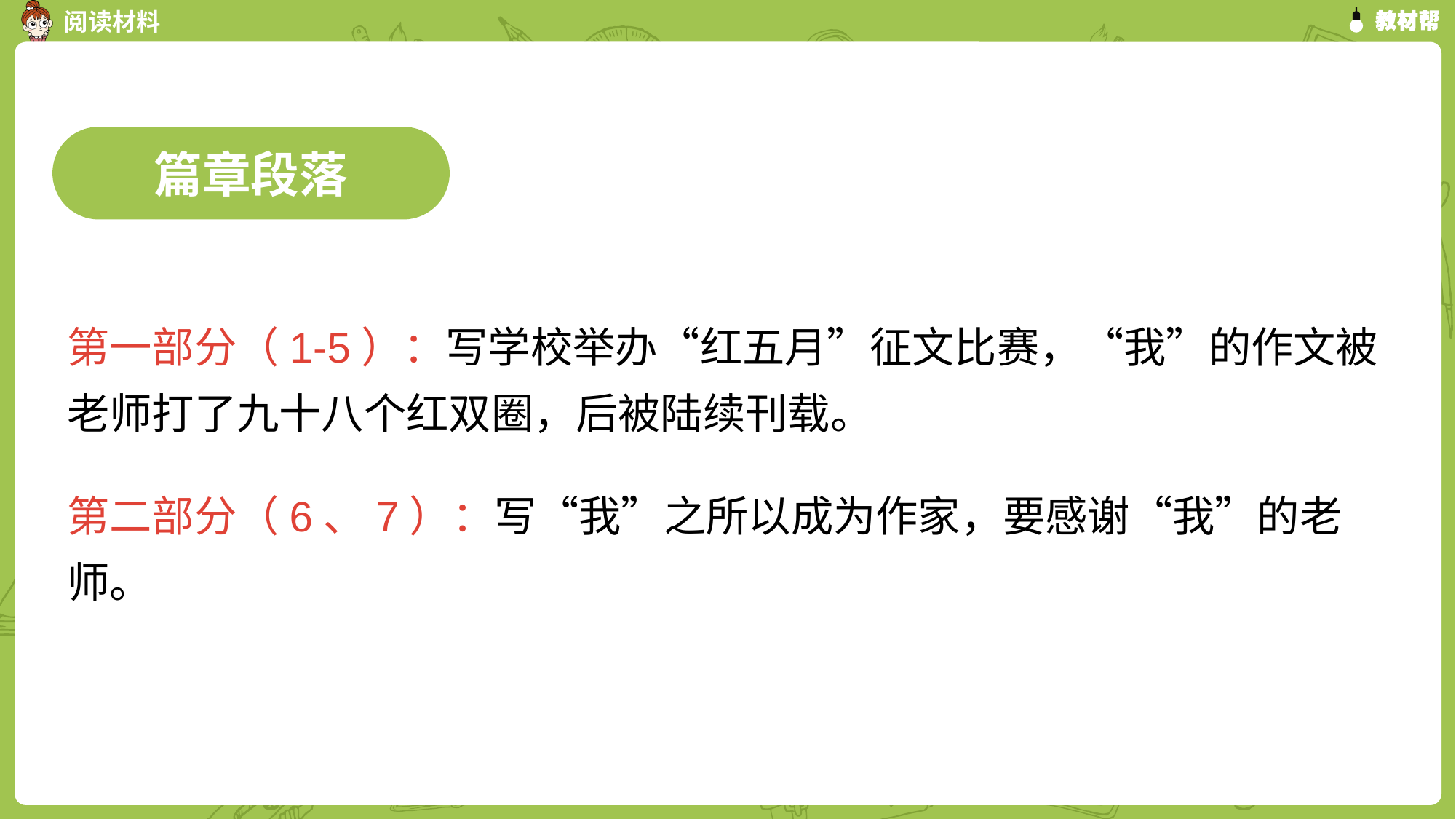

篇章段落
第一部分（1-5）：写学校举办“红五月”征文比赛，“我”的作文被老师打了九十八个红双圈，后被陆续刊载。
第二部分（6、7）：写“我”之所以成为作家，要感谢“我”的老师。